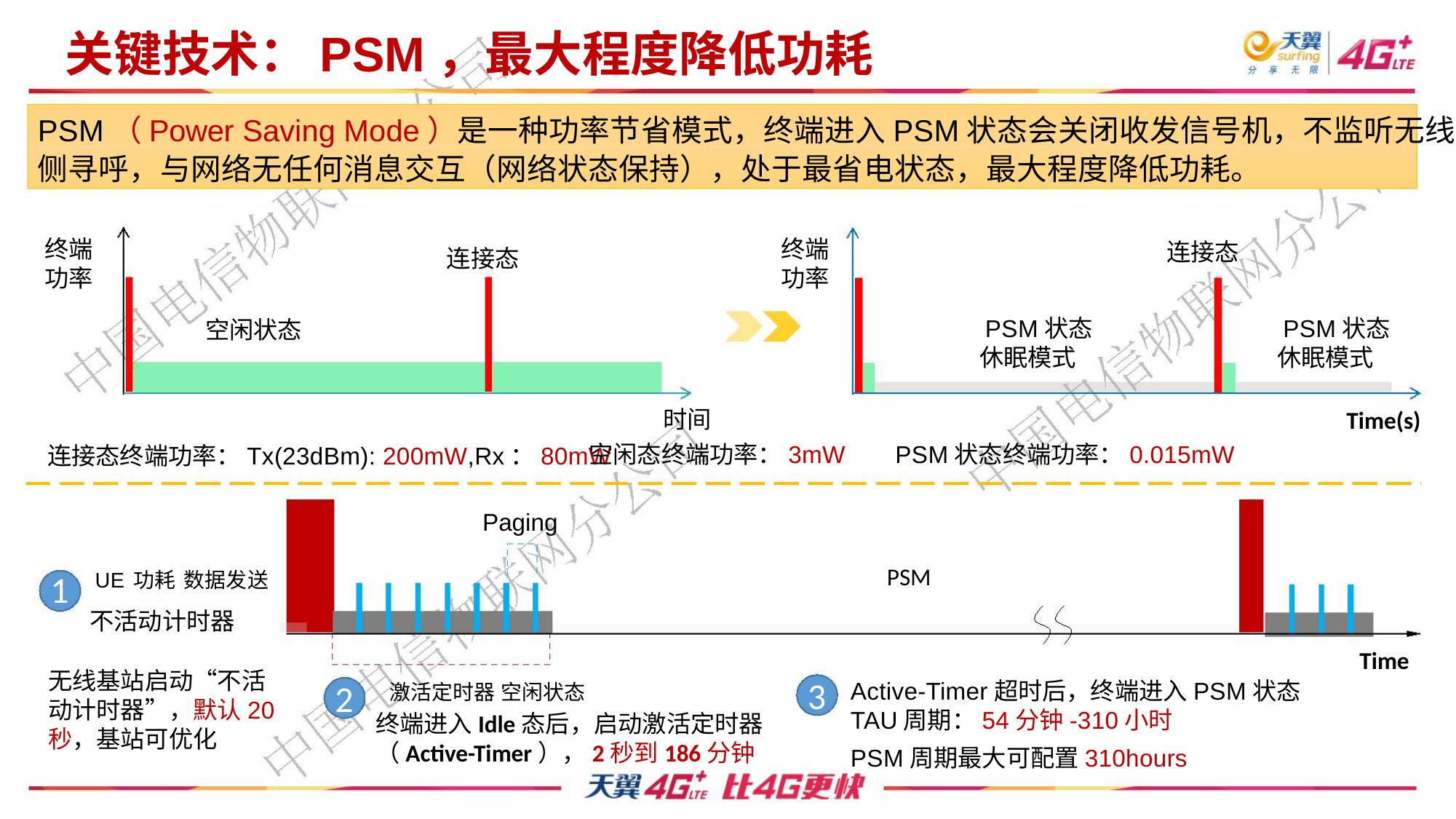

关键技术：PSM，最大程度降低功耗
PSM（Power Saving Mode）是一种功率节省模式，终端进入PSM状态会关闭收发信号机，不监听无线
侧寻呼，与网络无任何消息交互（网络状态保持），处于最省电状态，最大程度降低功耗。
终端
功率
终端
功率
连接态
连接态
PSM状态
休眠模式
PSM状态
休眠模式
空闲状态
Time(s)
时间
空闲态终端功率：3mW PSM状态终端功率：0.015mW
连接态终端功率：Tx(23dBm): 200mW,Rx：80mW
Paging
PSM
1 UE功耗 数据发送
不活动计时器
Time
无线基站启动“不活
动计时器”，默认20
秒，基站可优化
3
2 激活定时器 空闲状态
Active-Timer超时后，终端进入PSM状态
TAU周期：54分钟-310小时
终端进入Idle态后，启动激活定时器
（Active-Timer），2秒到186分钟
PSM周期最大可配置310hours